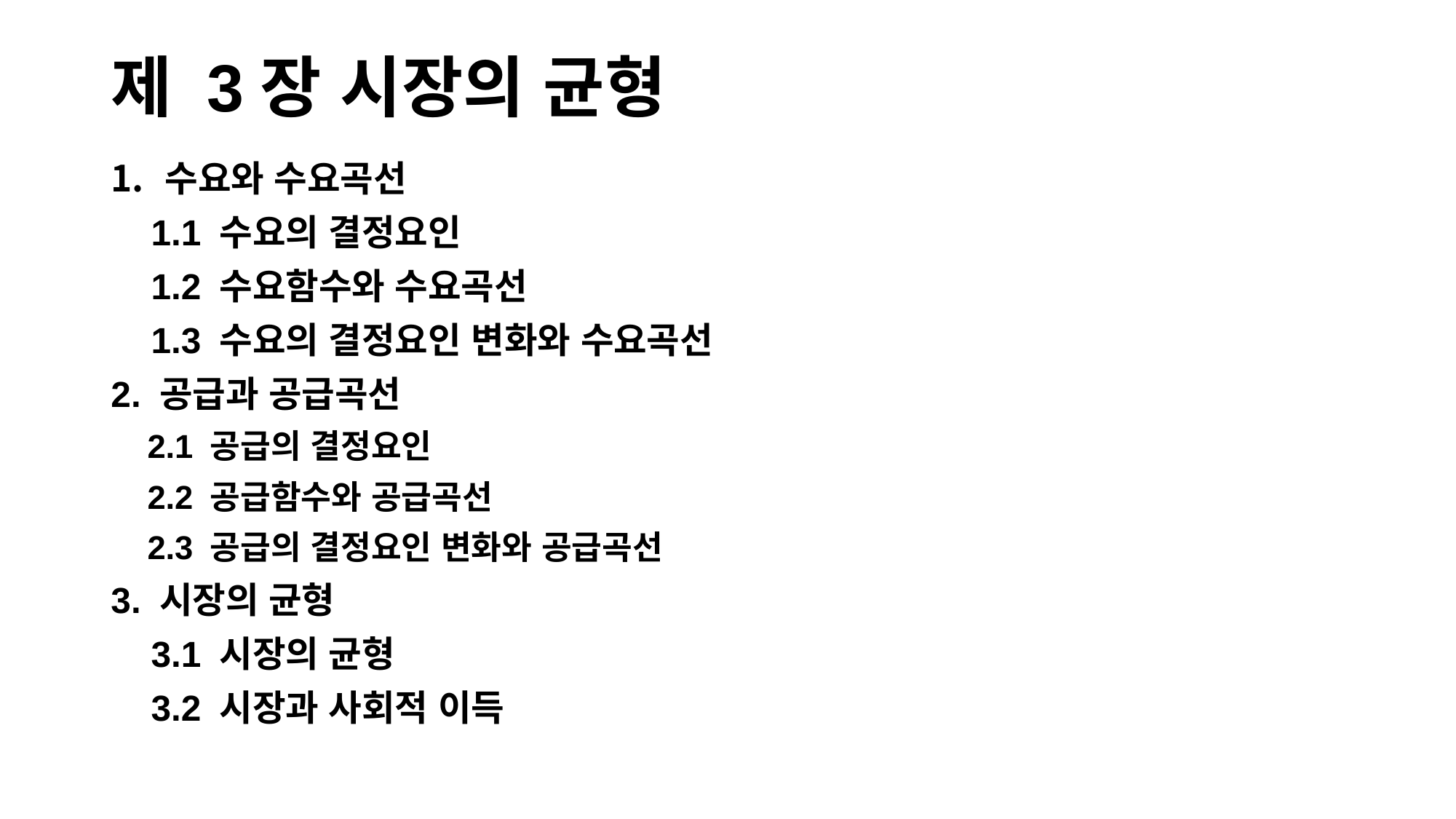

# 제 3장 시장의 균형
수요와 수요곡선
    1.1 수요의 결정요인
    1.2 수요함수와 수요곡선
    1.3 수요의 결정요인 변화와 수요곡선
2. 공급과 공급곡선
    2.1 공급의 결정요인
    2.2 공급함수와 공급곡선
    2.3 공급의 결정요인 변화와 공급곡선
3. 시장의 균형
    3.1 시장의 균형
    3.2 시장과 사회적 이득